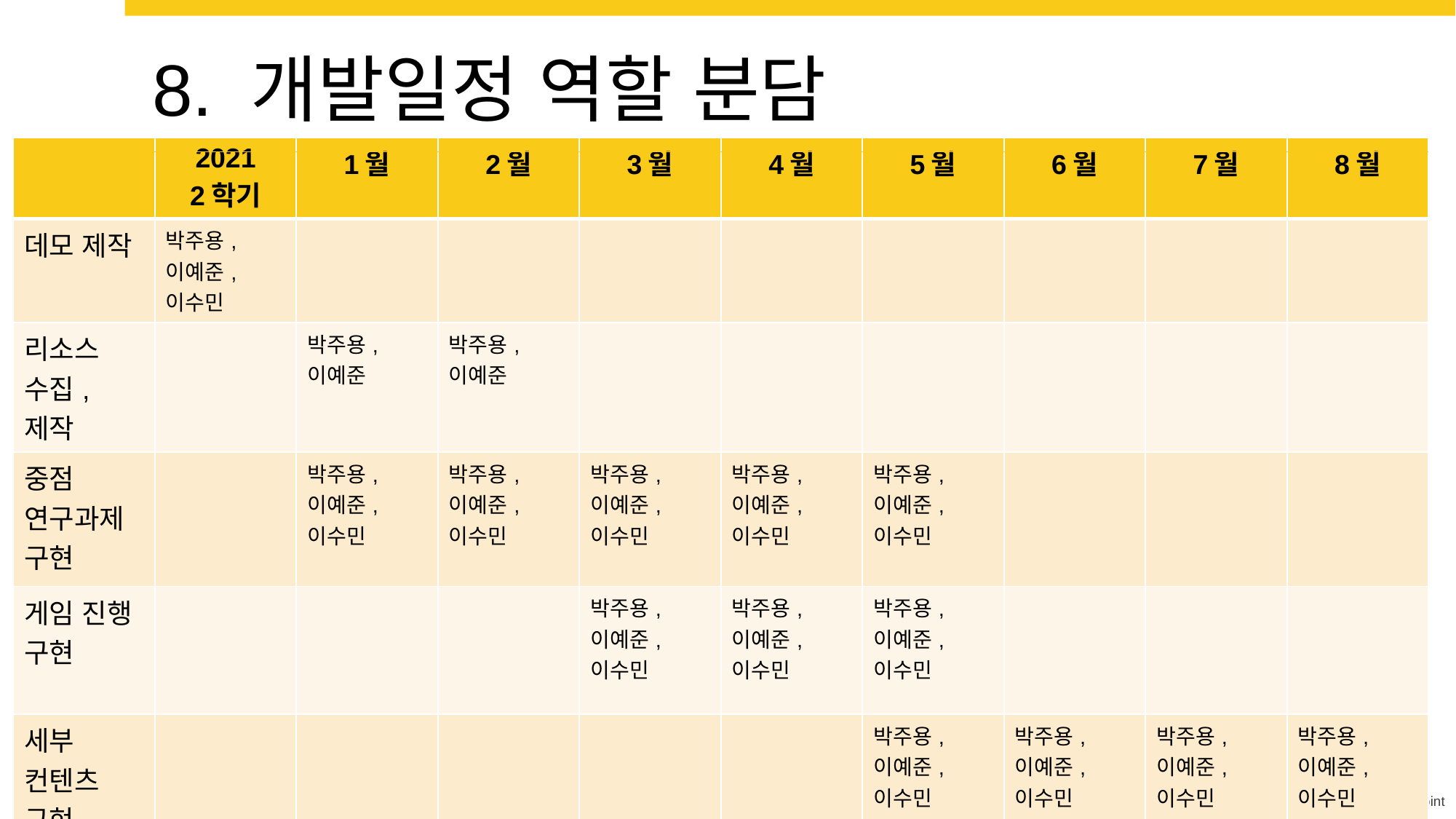

8. 개발일정 역할 분담
|  | 2021 2학기 | 1월 | 2월 | 3월 | 4월 | 5월 | 6월 | 7월 | 8월 |
| --- | --- | --- | --- | --- | --- | --- | --- | --- | --- |
| 데모 제작 | 박주용, 이예준, 이수민 |  |  |  |  |  |  |  |  |
| 리소스 수집, 제작 |  | 박주용,이예준 | 박주용,이예준 |  |  |  |  |  |  |
| 중점 연구과제 구현 |  | 박주용, 이예준, 이수민 | 박주용, 이예준, 이수민 | 박주용, 이예준, 이수민 | 박주용, 이예준, 이수민 | 박주용, 이예준, 이수민 |  |  |  |
| 게임 진행 구현 |  |  |  | 박주용, 이예준, 이수민 | 박주용, 이예준, 이수민 | 박주용, 이예준, 이수민 |  |  |  |
| 세부 컨텐츠 구현 |  |  |  |  |  | 박주용, 이예준, 이수민 | 박주용, 이예준, 이수민 | 박주용, 이예준, 이수민 | 박주용, 이예준, 이수민 |
| 로비 서버 구현 |  |  |  |  |  | 이수민 | 이수민 | 이수민 | 이수민 |
| 테스트 및 버그 수정 |  |  |  |  |  |  |  |  | 박주용, 이예준, 이수민 |